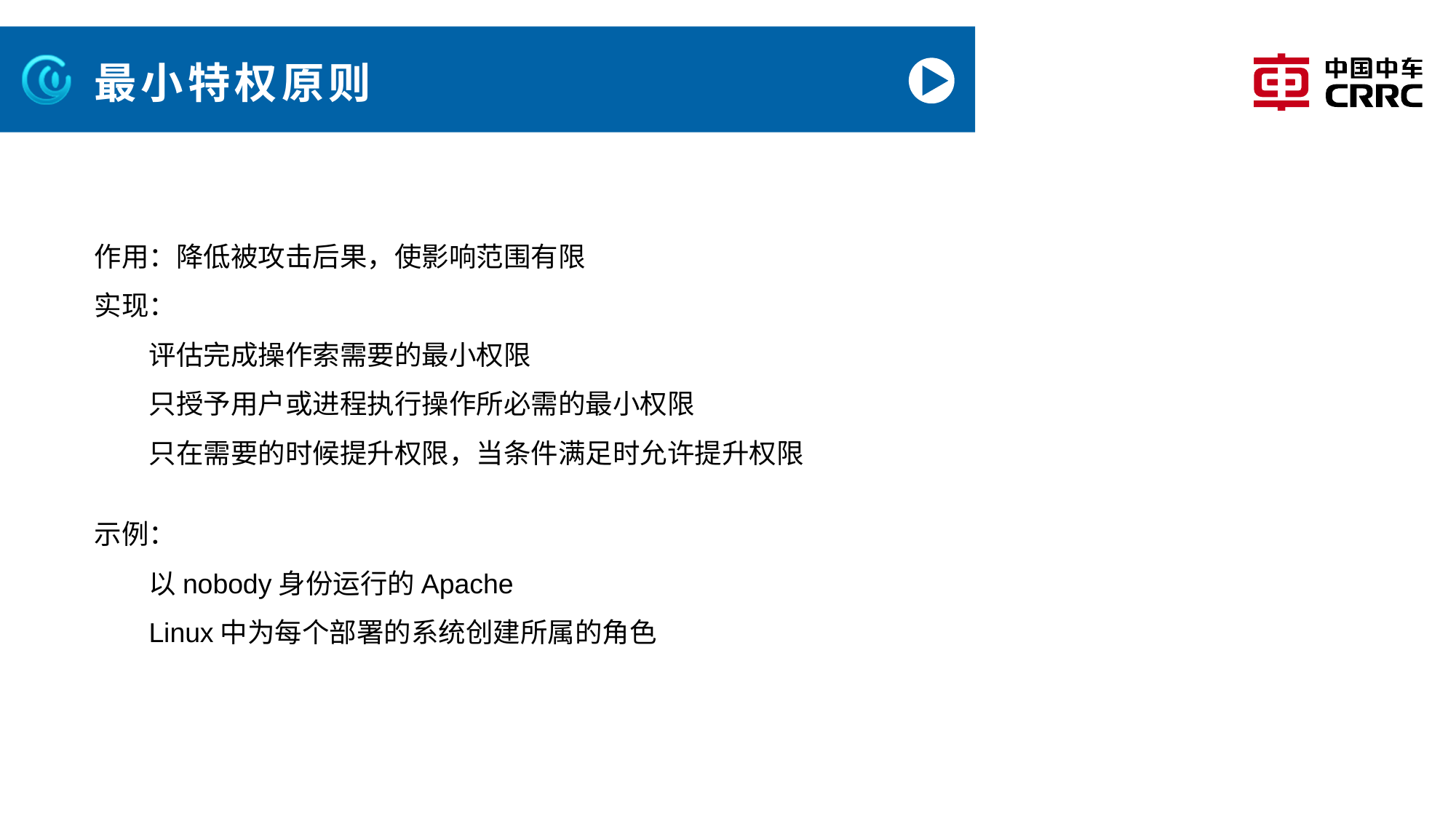

# 最小特权原则
作用：降低被攻击后果，使影响范围有限
实现：
评估完成操作索需要的最小权限
只授予用户或进程执行操作所必需的最小权限
只在需要的时候提升权限，当条件满足时允许提升权限
示例：
以nobody身份运行的Apache
Linux中为每个部署的系统创建所属的角色
46